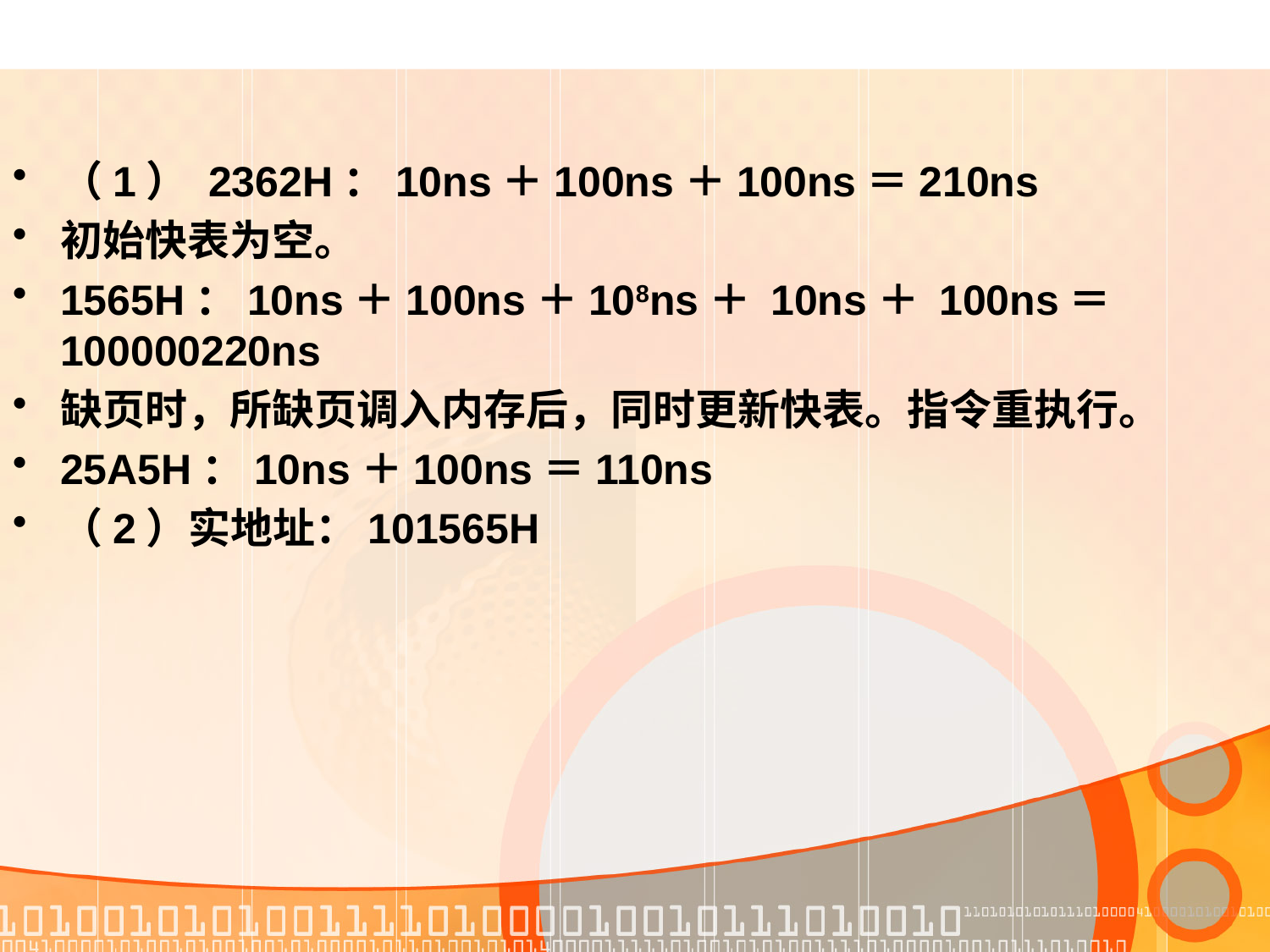

（1） 2362H：10ns＋100ns＋100ns＝210ns
初始快表为空。
1565H：10ns＋100ns＋108ns＋ 10ns＋ 100ns＝100000220ns
缺页时，所缺页调入内存后，同时更新快表。指令重执行。
25A5H：10ns＋100ns＝110ns
（2）实地址：101565H